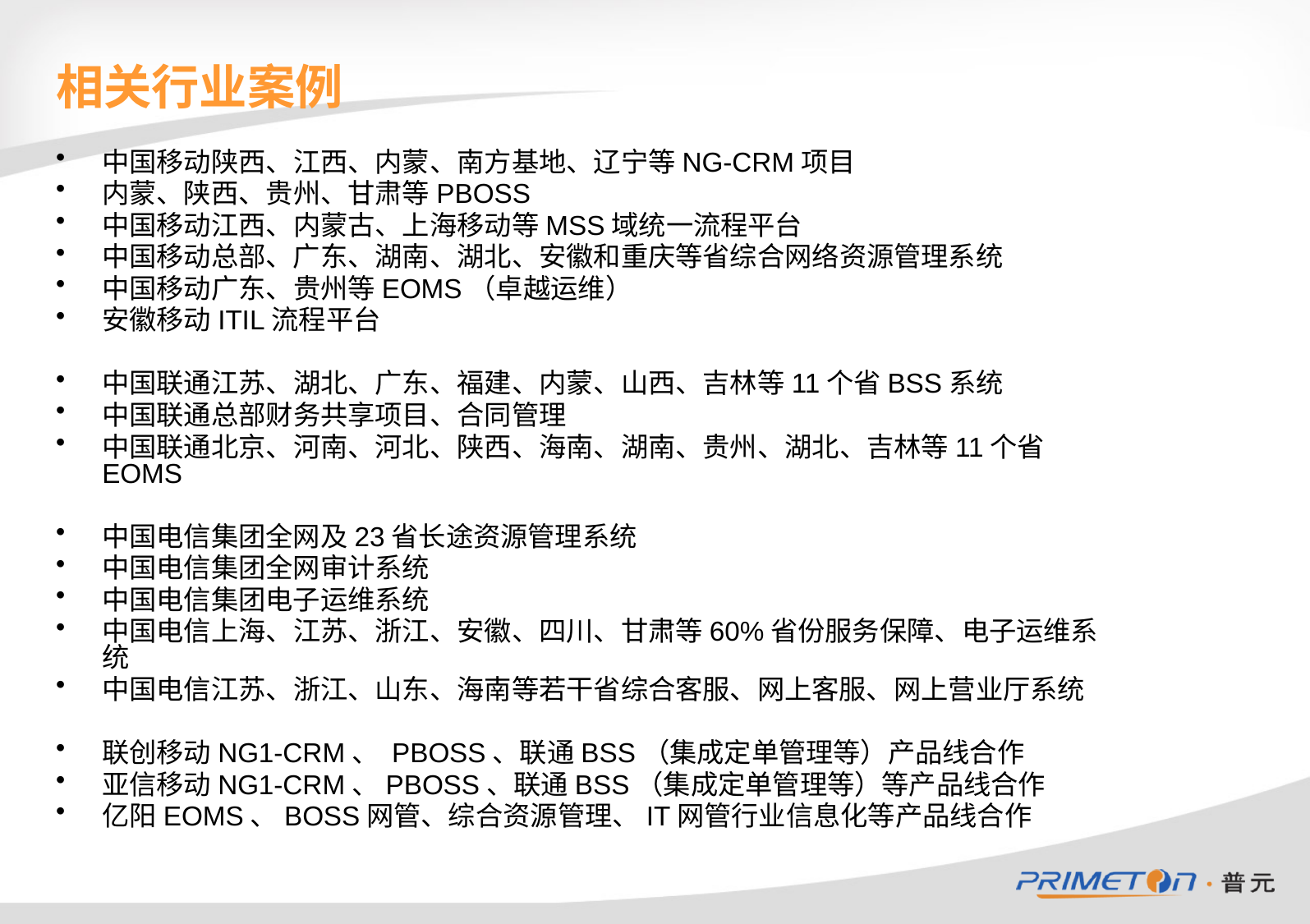

# 相关行业案例

中国移动陕西、江西、内蒙、南方基地、辽宁等NG-CRM项目
内蒙、陕西、贵州、甘肃等PBOSS
中国移动江西、内蒙古、上海移动等MSS域统一流程平台
中国移动总部、广东、湖南、湖北、安徽和重庆等省综合网络资源管理系统
中国移动广东、贵州等EOMS（卓越运维）
安徽移动ITIL流程平台

中国联通江苏、湖北、广东、福建、内蒙、山西、吉林等11个省BSS系统
中国联通总部财务共享项目、合同管理
中国联通北京、河南、河北、陕西、海南、湖南、贵州、湖北、吉林等11个省EOMS

中国电信集团全网及23省长途资源管理系统
中国电信集团全网审计系统
中国电信集团电子运维系统
中国电信上海、江苏、浙江、安徽、四川、甘肃等60%省份服务保障、电子运维系统
中国电信江苏、浙江、山东、海南等若干省综合客服、网上客服、网上营业厅系统

联创移动NG1-CRM、 PBOSS、联通BSS（集成定单管理等）产品线合作
亚信移动NG1-CRM、PBOSS、联通BSS（集成定单管理等）等产品线合作
亿阳EOMS、BOSS网管、综合资源管理、IT网管行业信息化等产品线合作